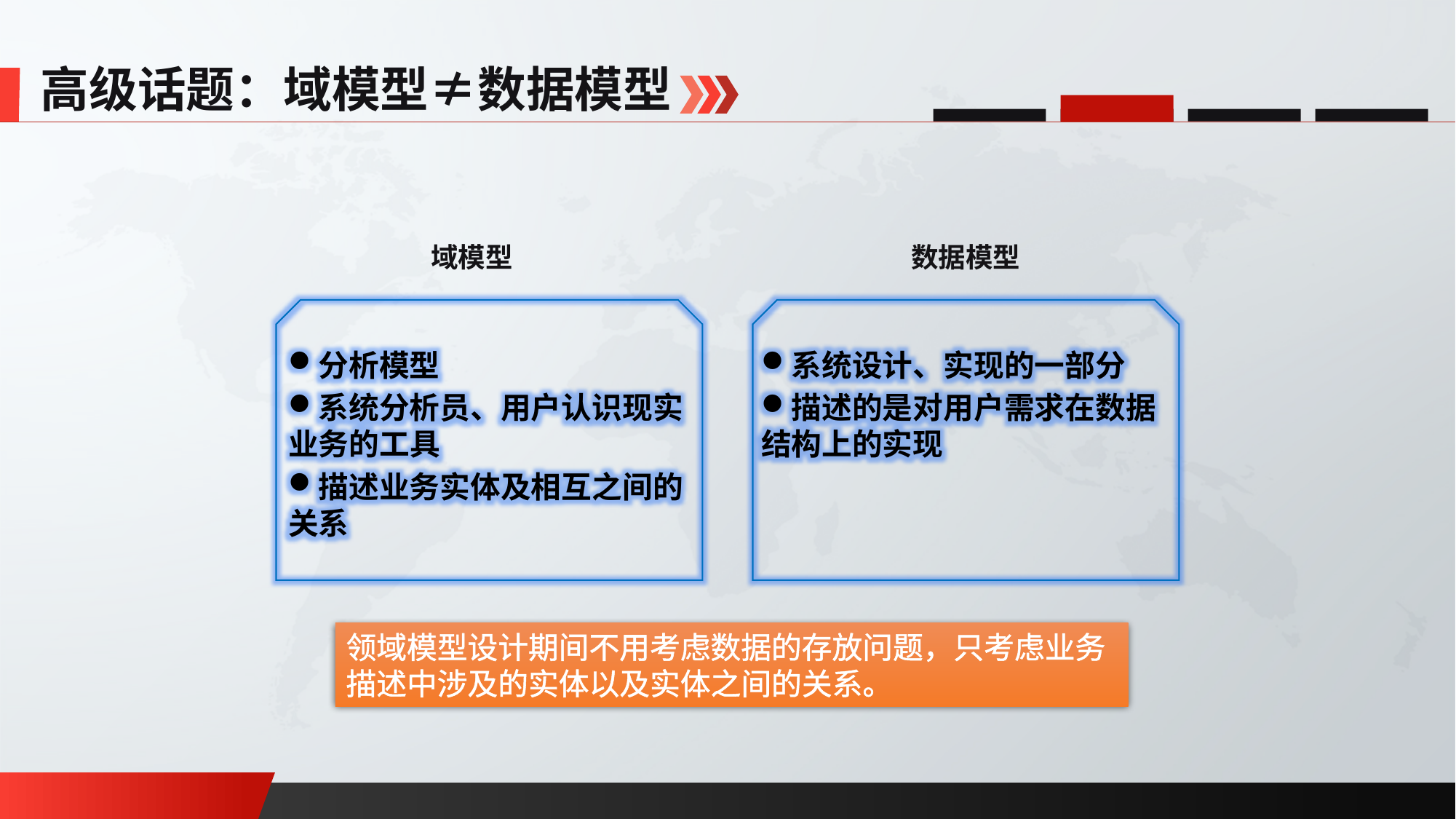

高级话题：域模型≠数据模型

域模型
数据模型

分析模型
系统分析员、用户认识现实业务的工具
描述业务实体及相互之间的关系

系统设计、实现的一部分
描述的是对用户需求在数据结构上的实现

领域模型设计期间不用考虑数据的存放问题，只考虑业务描述中涉及的实体以及实体之间的关系。